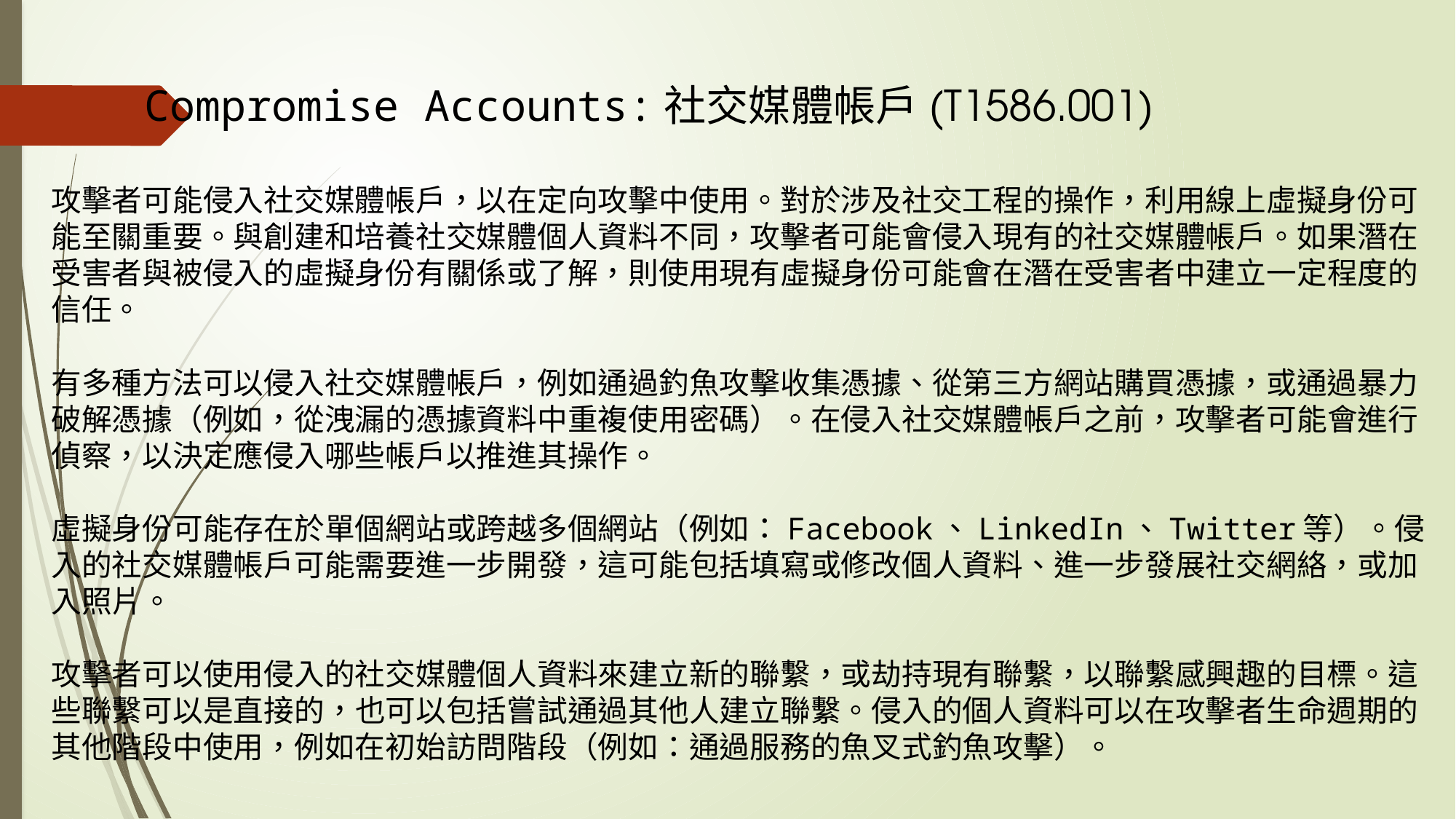

Compromise Accounts:社交媒體帳戶(T1586.001)
攻擊者可能侵入社交媒體帳戶，以在定向攻擊中使用。對於涉及社交工程的操作，利用線上虛擬身份可能至關重要。與創建和培養社交媒體個人資料不同，攻擊者可能會侵入現有的社交媒體帳戶。如果潛在受害者與被侵入的虛擬身份有關係或了解，則使用現有虛擬身份可能會在潛在受害者中建立一定程度的信任。

有多種方法可以侵入社交媒體帳戶，例如通過釣魚攻擊收集憑據、從第三方網站購買憑據，或通過暴力破解憑據（例如，從洩漏的憑據資料中重複使用密碼）。在侵入社交媒體帳戶之前，攻擊者可能會進行偵察，以決定應侵入哪些帳戶以推進其操作。

虛擬身份可能存在於單個網站或跨越多個網站（例如：Facebook、LinkedIn、Twitter等）。侵入的社交媒體帳戶可能需要進一步開發，這可能包括填寫或修改個人資料、進一步發展社交網絡，或加入照片。

攻擊者可以使用侵入的社交媒體個人資料來建立新的聯繫，或劫持現有聯繫，以聯繫感興趣的目標。這些聯繫可以是直接的，也可以包括嘗試通過其他人建立聯繫。侵入的個人資料可以在攻擊者生命週期的其他階段中使用，例如在初始訪問階段（例如：通過服務的魚叉式釣魚攻擊）。